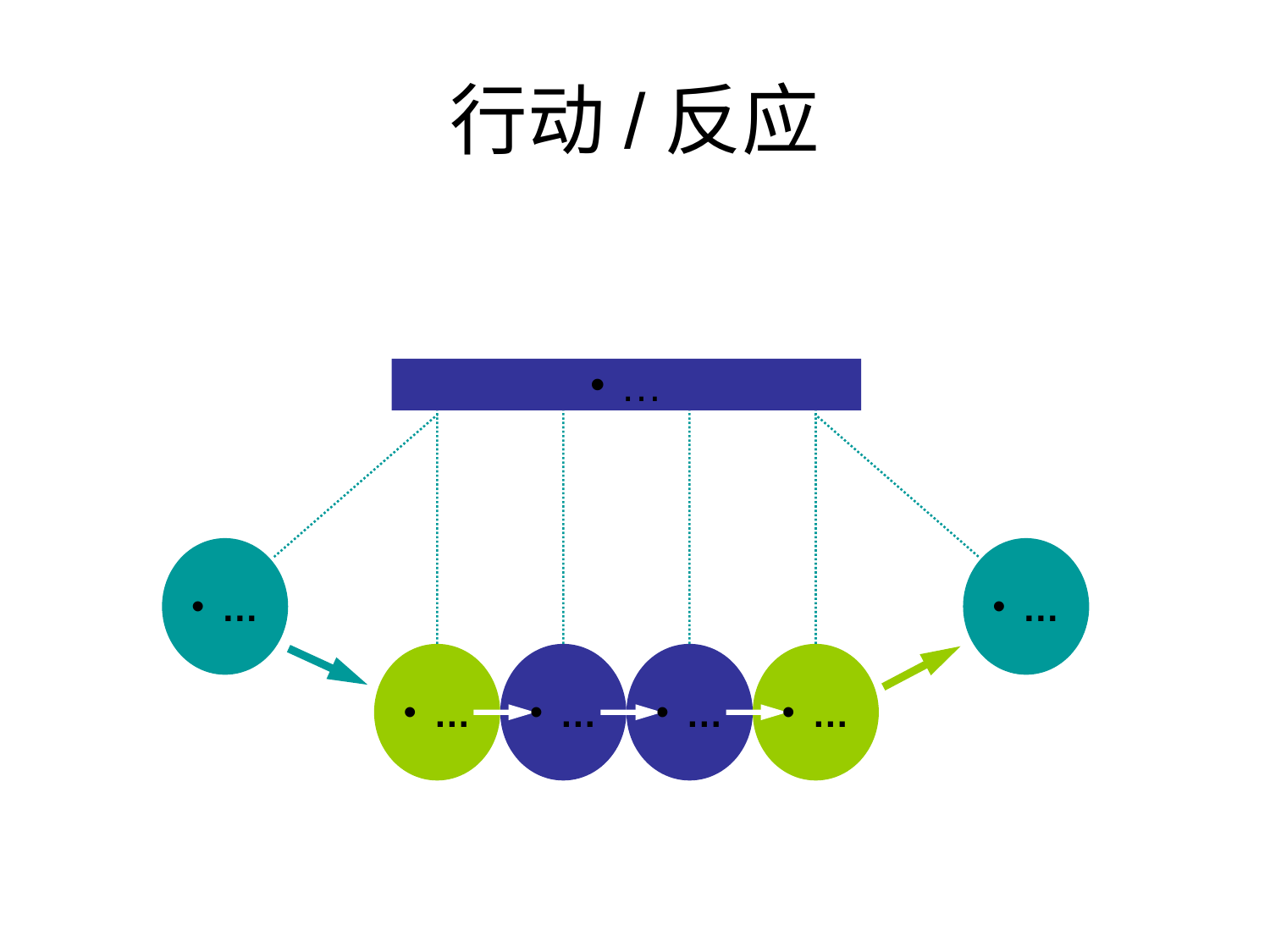

# 行动/反应

…

…
…

…
…
…
…